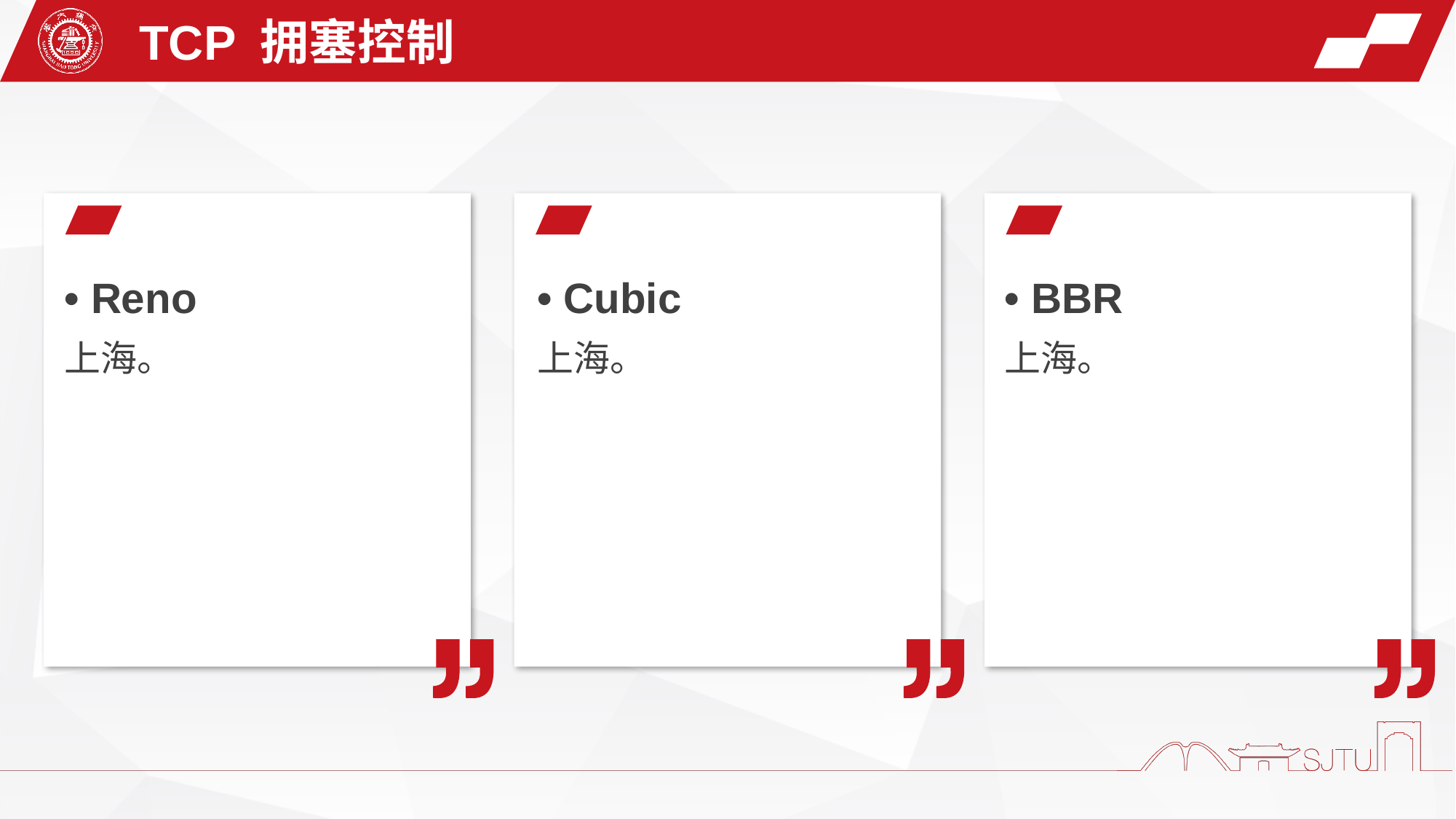

TCP 拥塞控制

• Reno
上海。
• Cubic
上海。
• BBR
上海。